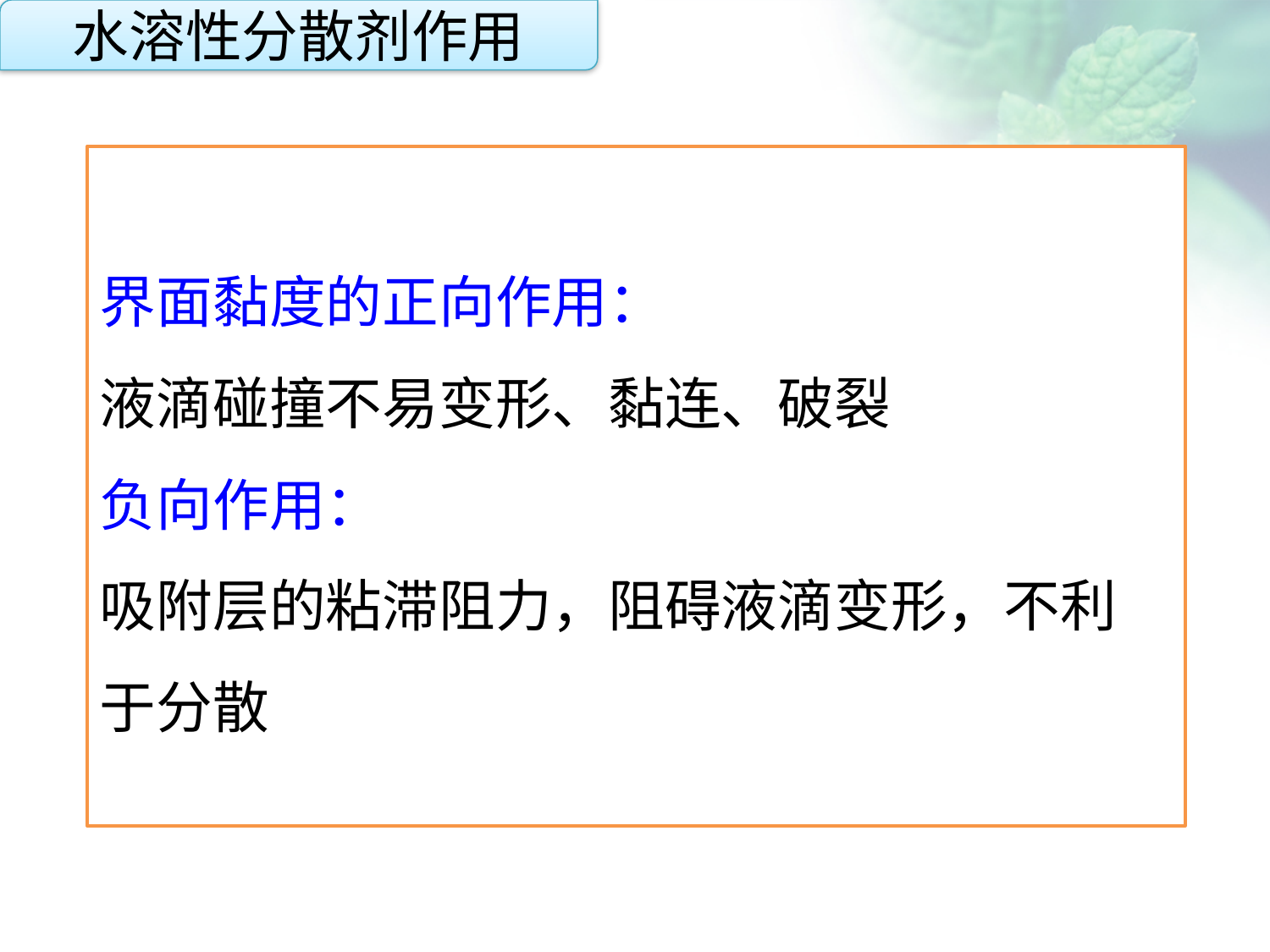

水溶性分散剂作用
界面黏度的正向作用：
液滴碰撞不易变形、黏连、破裂
负向作用：
吸附层的粘滞阻力，阻碍液滴变形，不利于分散
点击添加文本
点击添加文本
点击添加文本
点击添加文本